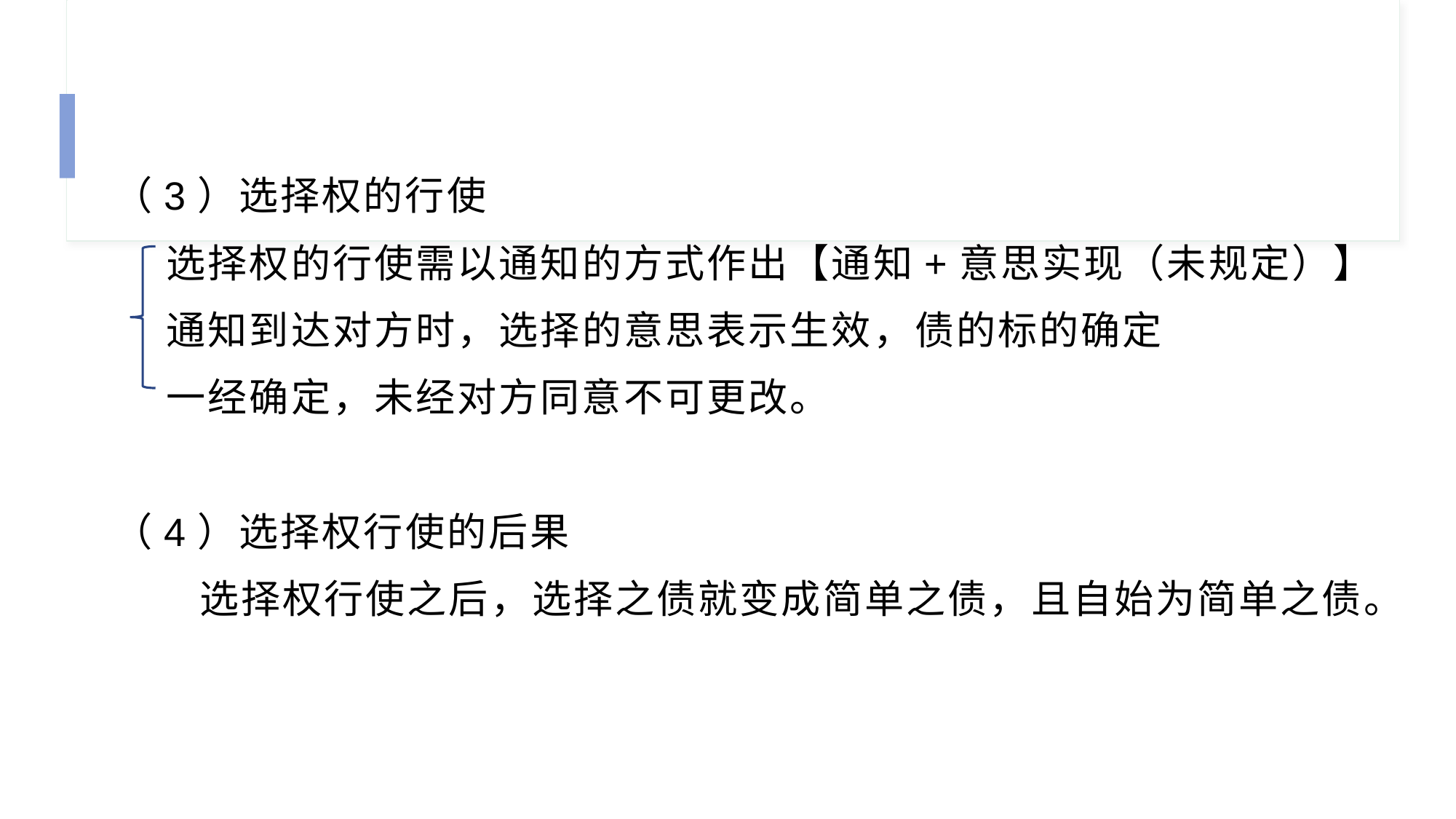

（3）选择权的行使
    选择权的行使需以通知的方式作出【通知+意思实现（未规定）】
    通知到达对方时，选择的意思表示生效，债的标的确定
    一经确定，未经对方同意不可更改。

（4）选择权行使的后果
       选择权行使之后，选择之债就变成简单之债，且自始为简单之债。